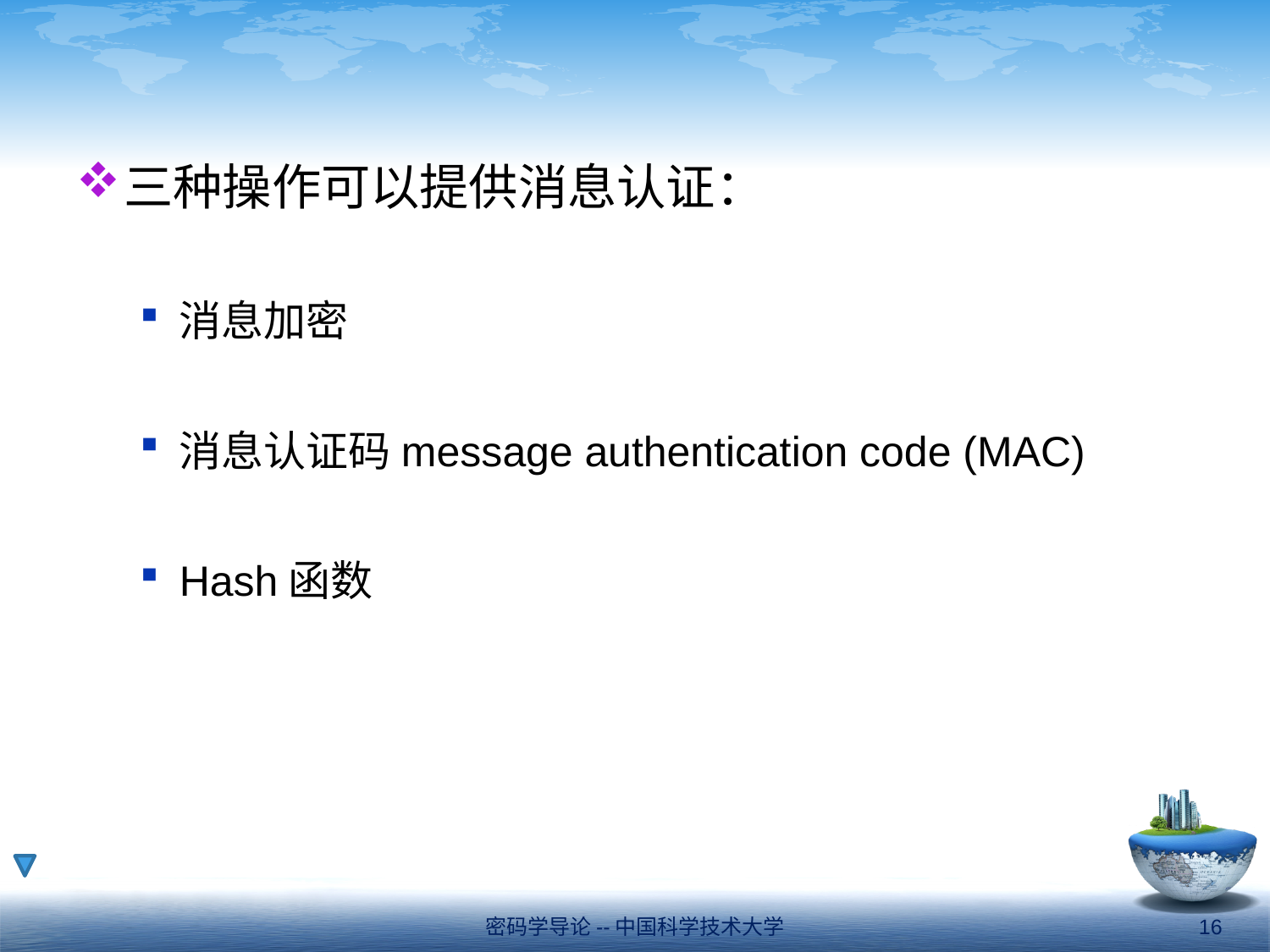

#
三种操作可以提供消息认证：

消息加密

消息认证码message authentication code (MAC)

Hash函数

密码学导论--中国科学技术大学
16